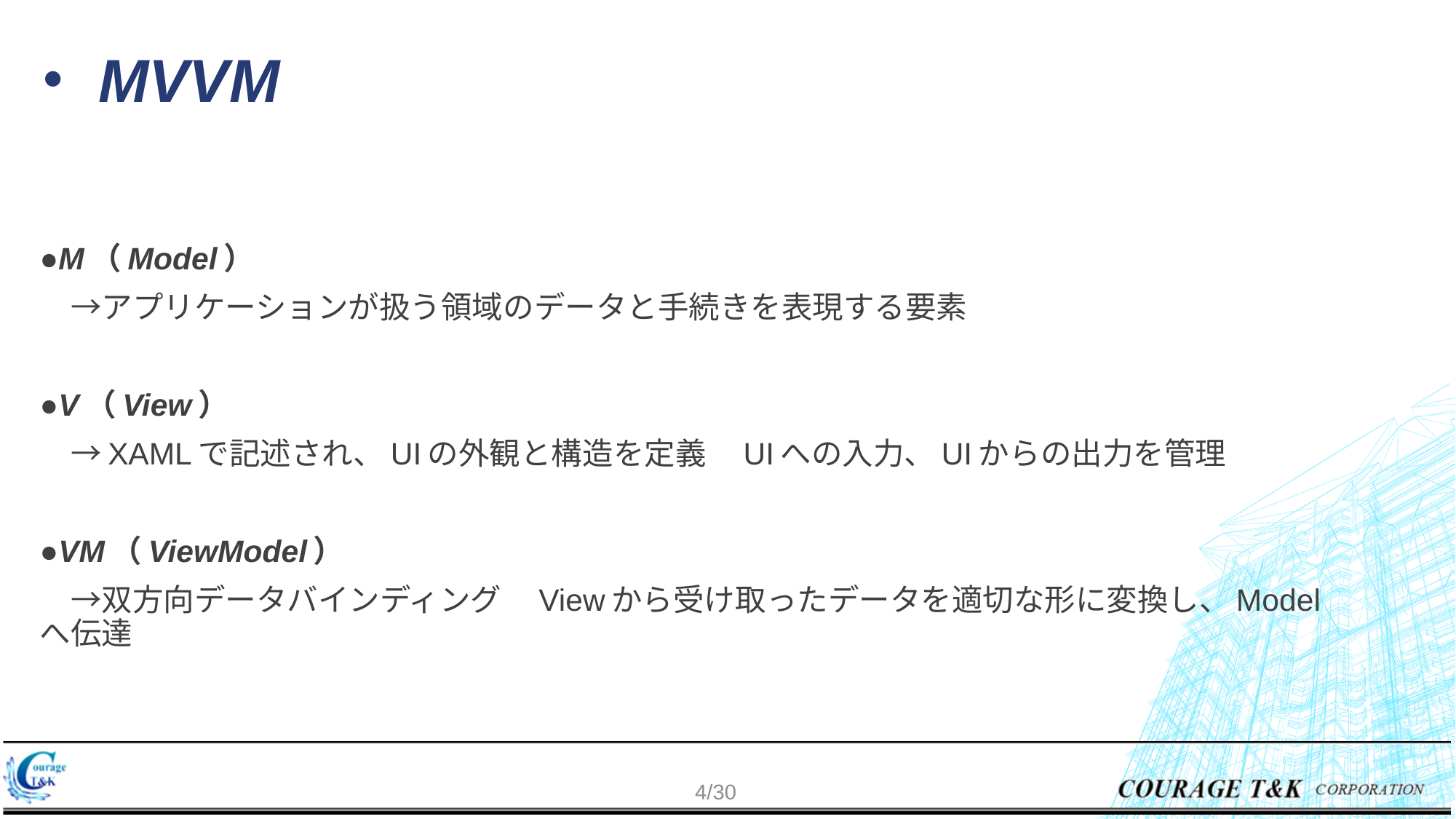

# ・MVVM
●M（Model）
　→アプリケーションが扱う領域のデータと手続きを表現する要素

●V（View）
　→XAMLで記述され、UIの外観と構造を定義　UIへの入力、UIからの出力を管理

●VM（ViewModel）
　→双方向データバインディング　Viewから受け取ったデータを適切な形に変換し、Modelへ伝達
4/30